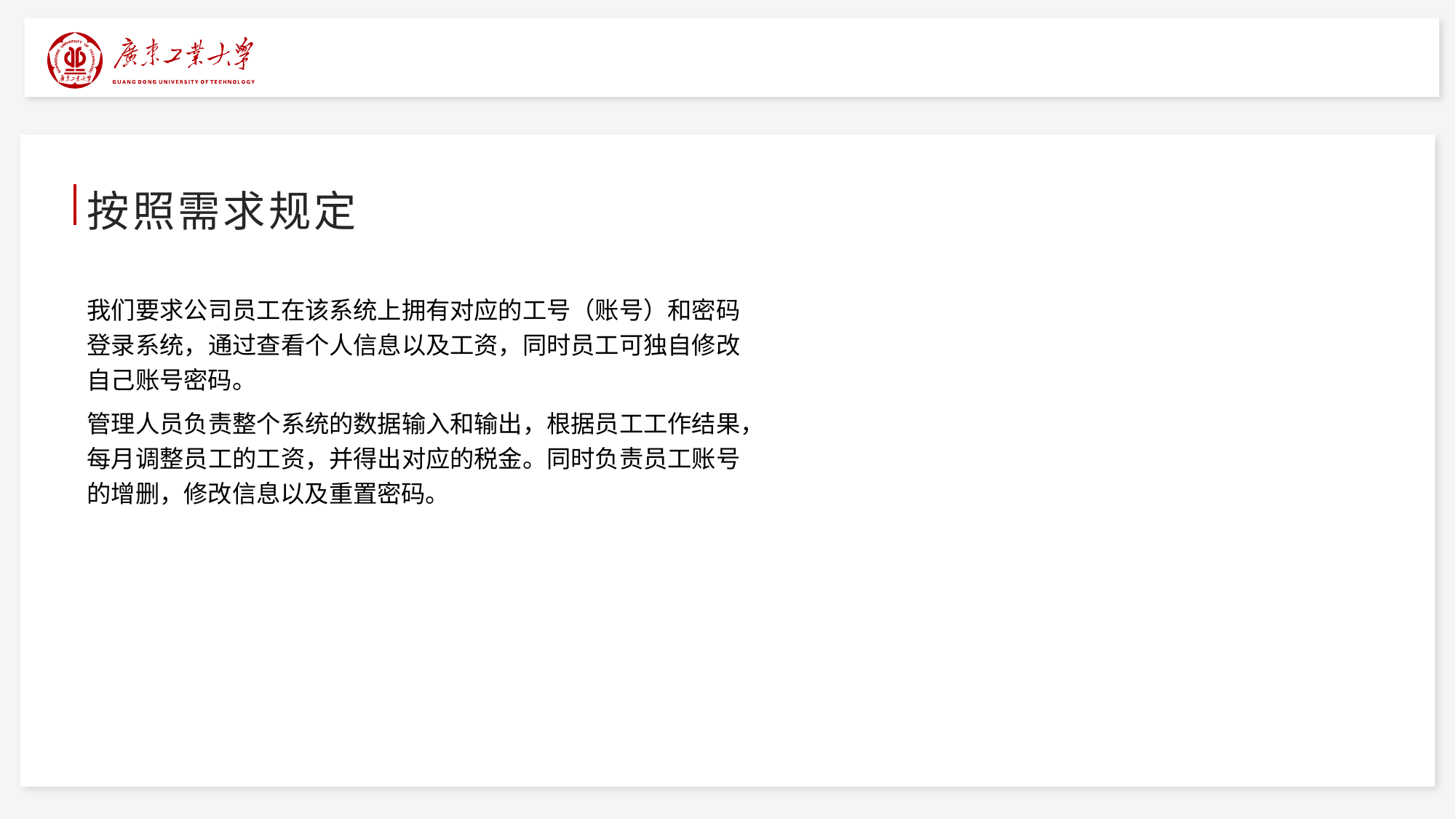

按照需求规定
我们要求公司员工在该系统上拥有对应的工号（账号）和密码登录系统，通过查看个人信息以及工资，同时员工可独自修改自己账号密码。
管理人员负责整个系统的数据输入和输出，根据员工工作结果，每月调整员工的工资，并得出对应的税金。同时负责员工账号的增删，修改信息以及重置密码。